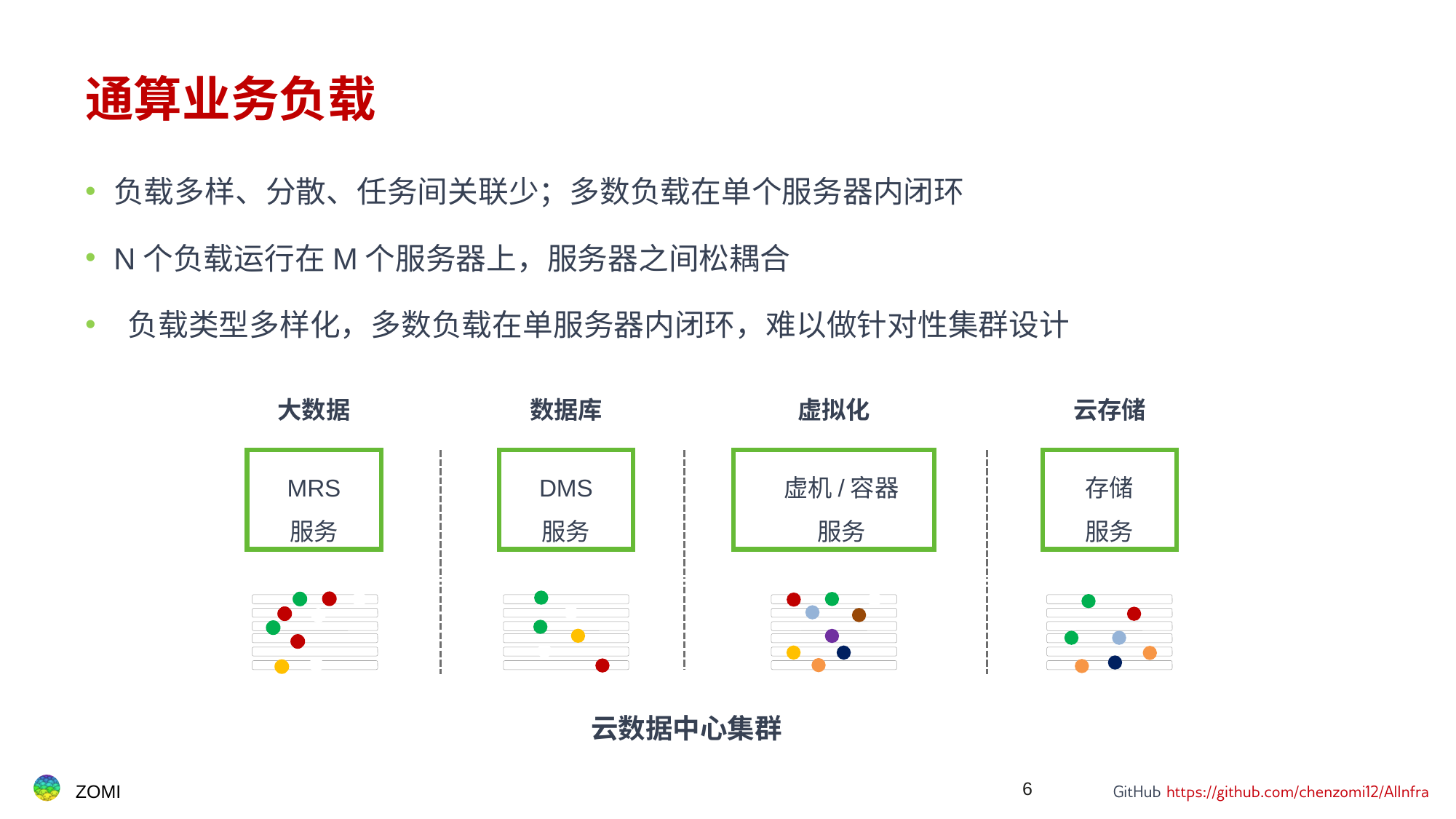

# 通算业务负载
负载多样、分散、任务间关联少；多数负载在单个服务器内闭环
N个负载运行在M个服务器上，服务器之间松耦合
 负载类型多样化，多数负载在单服务器内闭环，难以做针对性集群设计

大数据
数据库
虚拟化
云存储

MRS
服务
DMS
服务
虚机/容器
服务
存储
服务

云数据中心集群